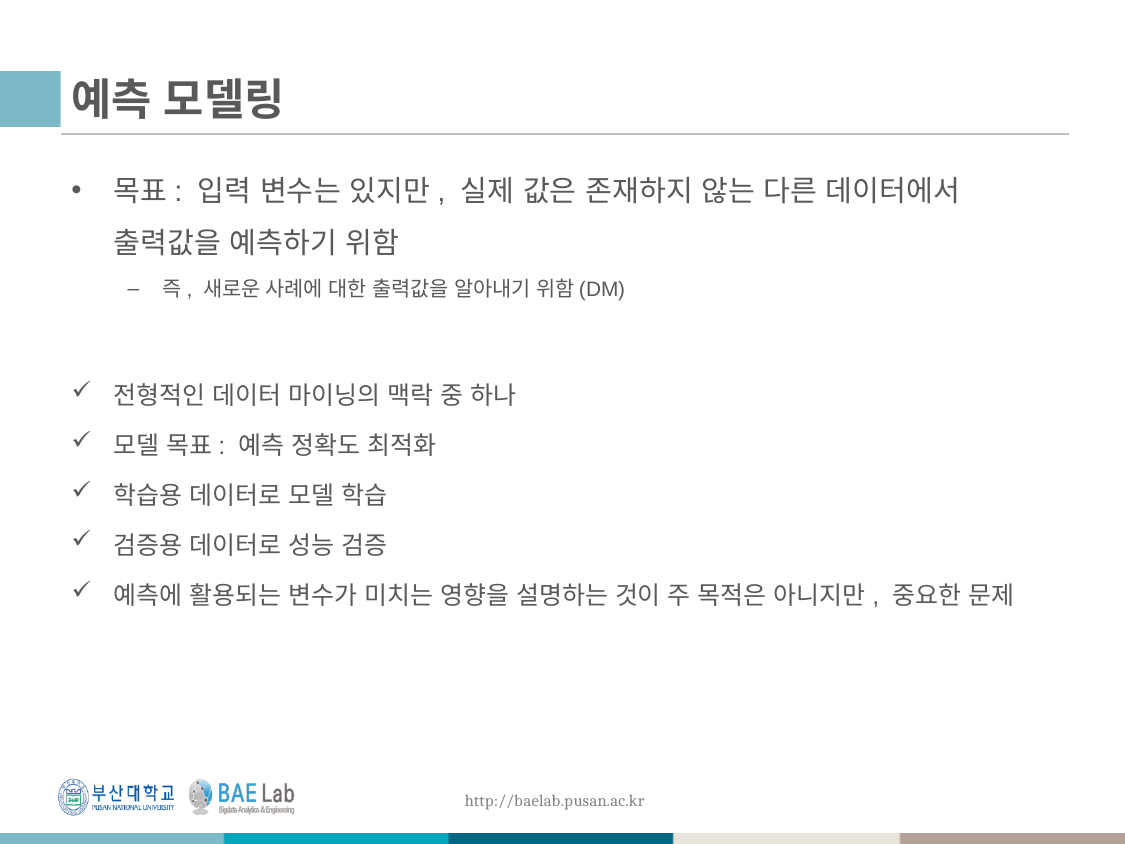

# 예측 모델링
목표: 입력 변수는 있지만, 실제 값은 존재하지 않는 다른 데이터에서 출력값을 예측하기 위함
즉, 새로운 사례에 대한 출력값을 알아내기 위함(DM)

전형적인 데이터 마이닝의 맥락 중 하나
모델 목표: 예측 정확도 최적화
학습용 데이터로 모델 학습
검증용 데이터로 성능 검증
예측에 활용되는 변수가 미치는 영향을 설명하는 것이 주 목적은 아니지만, 중요한 문제